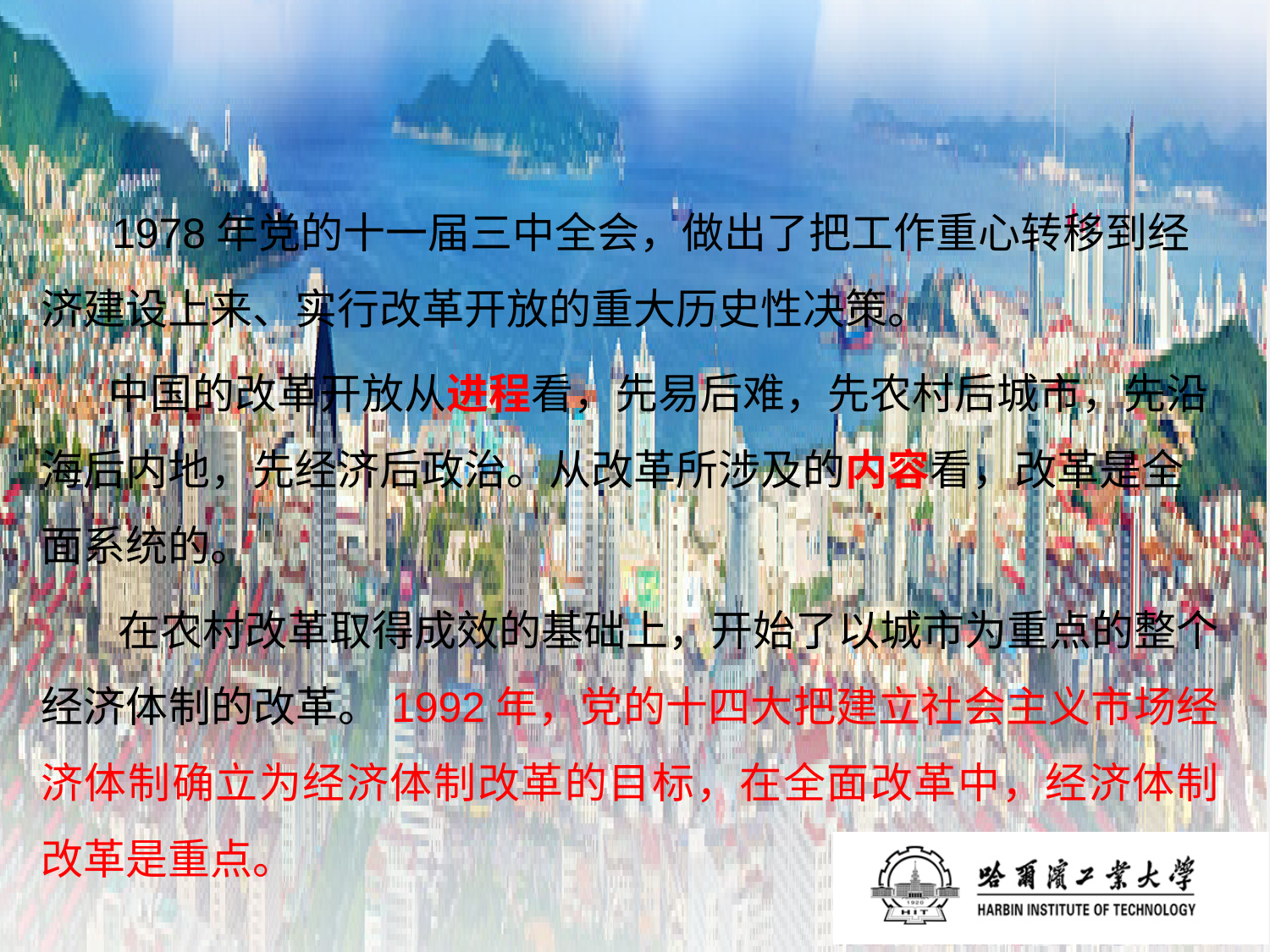

1978年党的十一届三中全会，做出了把工作重心转移到经济建设上来、实行改革开放的重大历史性决策。
      中国的改革开放从进程看，先易后难，先农村后城市，先沿海后内地，先经济后政治。从改革所涉及的内容看，改革是全面系统的。
       在农村改革取得成效的基础上，开始了以城市为重点的整个经济体制的改革。1992年，党的十四大把建立社会主义市场经济体制确立为经济体制改革的目标，在全面改革中，经济体制改革是重点。